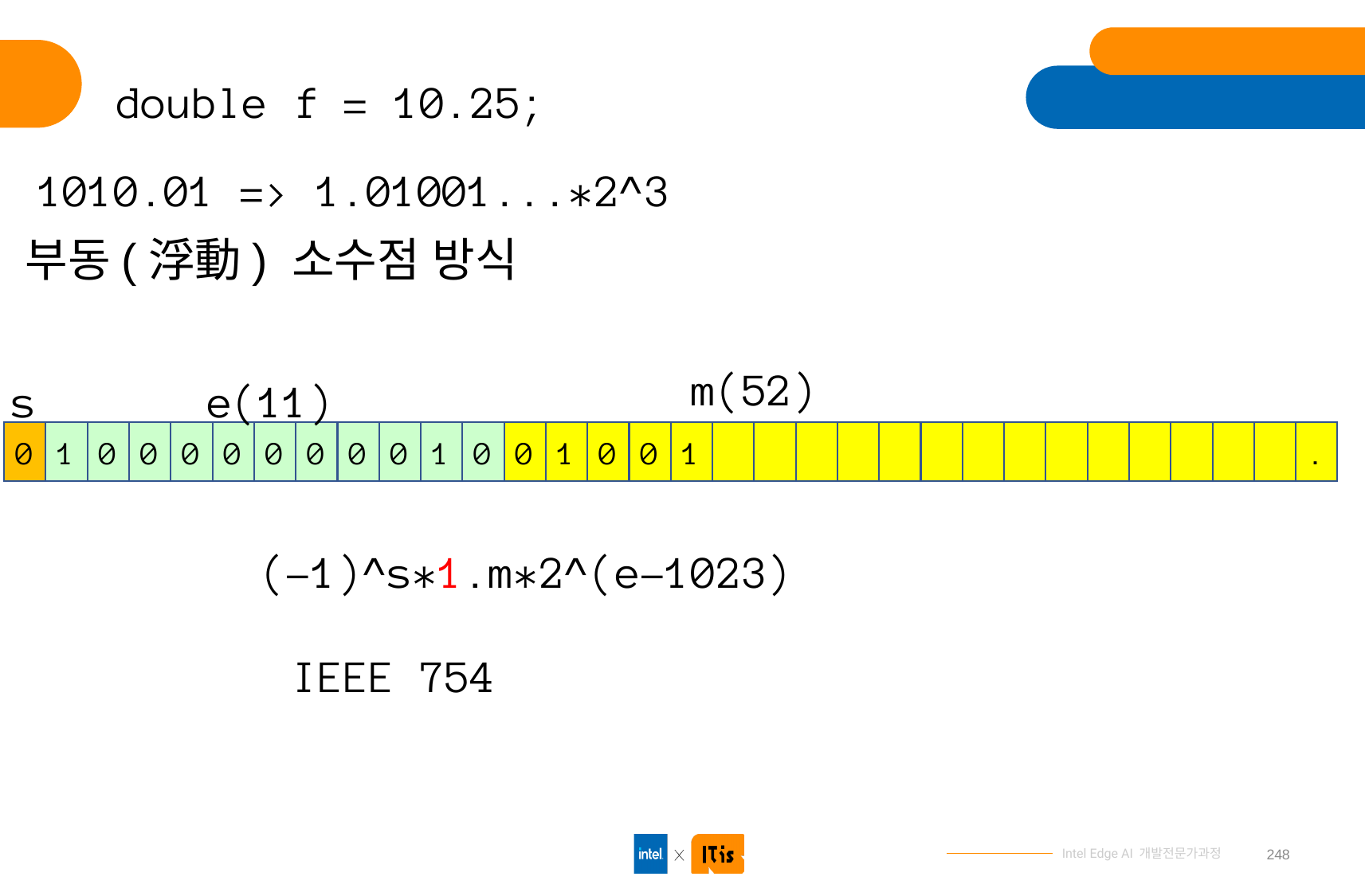

double f = 10.25;
1010.01 => 1.01001...*2^3
부동(浮動) 소수점 방식
m(52)
s
e(11)
0
1
0
0
0
0
0
0
0
0
1
0
0
1
0
0
1

.
(-1)^s*1.m*2^(e-1023)
IEEE 754
248